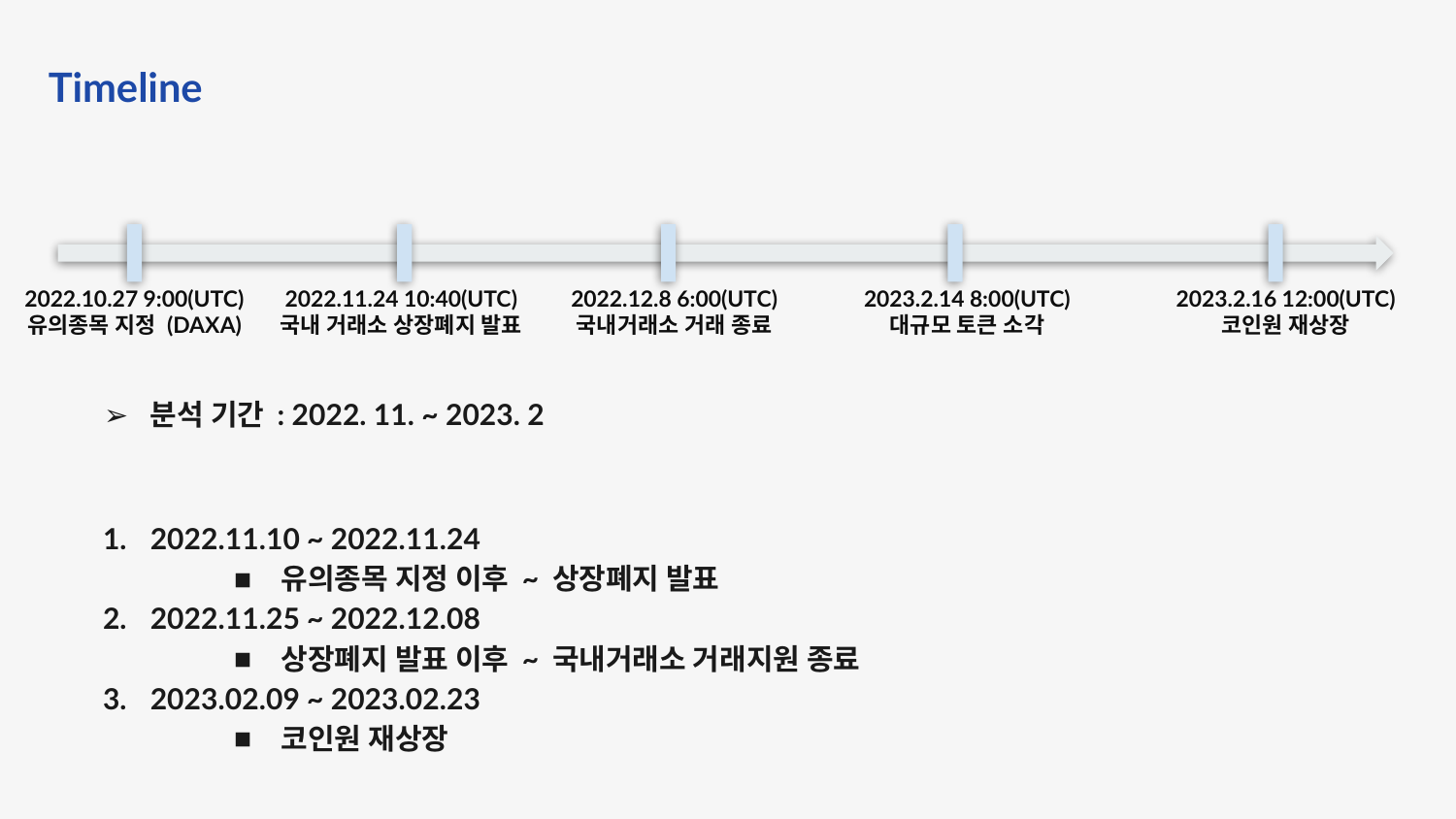

Timeline

2022.10.27 9:00(UTC)
유의종목 지정 (DAXA)
2022.11.24 10:40(UTC)
국내 거래소 상장폐지 발표
2022.12.8 6:00(UTC)
국내거래소 거래 종료
2023.2.14 8:00(UTC)
대규모 토큰 소각
2023.2.16 12:00(UTC)
코인원 재상장
분석 기간 : 2022. 11. ~ 2023. 2

2022.11.10 ~ 2022.11.24
유의종목 지정 이후 ~ 상장폐지 발표
2022.11.25 ~ 2022.12.08
상장폐지 발표 이후 ~ 국내거래소 거래지원 종료
2023.02.09 ~ 2023.02.23
코인원 재상장